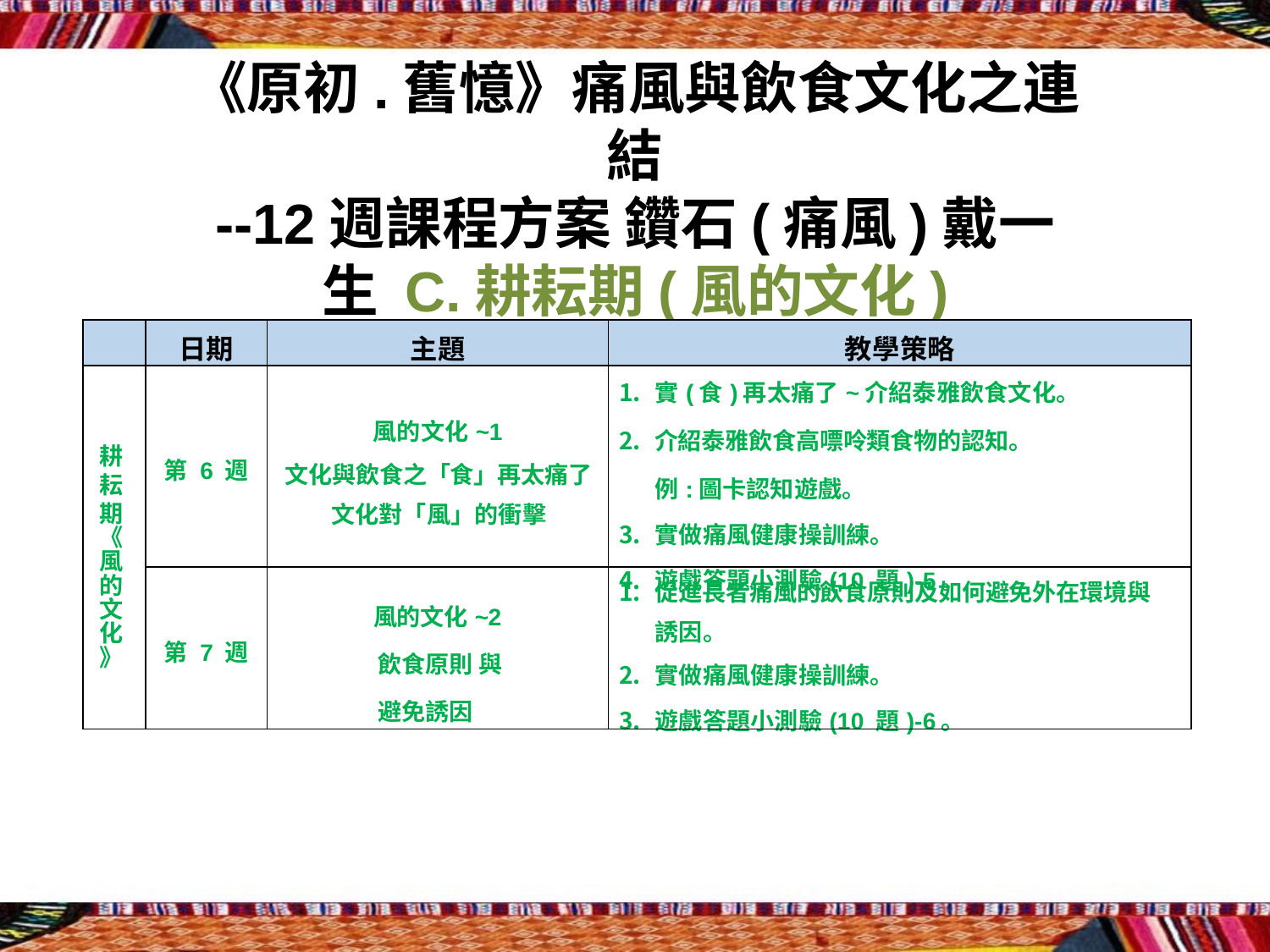

《原初.舊憶》痛風與飲食文化之連結
--12週課程方案 鑽石(痛風)戴一生 C.耕耘期(風的文化)
|  | 日期 | 主題 | 教學策略 |
| --- | --- | --- | --- |
| 耕 耘 期 《 風 的 文 化 》 | 第 6 週 | 風的文化~1 文化與飲食之「食」再太痛了 文化對「風」的衝擊 | 實(食)再太痛了~介紹泰雅飲食文化。 介紹泰雅飲食高嘌呤類食物的認知。 例:圖卡認知遊戲。 實做痛風健康操訓練。 遊戲答題小測驗(10 題)-5。 |
|  | 第 7 週 | 風的文化~2 飲食原則 與避免誘因 | 促進長者痛風的飲食原則及如何避免外在環境與 誘因。 實做痛風健康操訓練。 遊戲答題小測驗(10 題)-6。 |